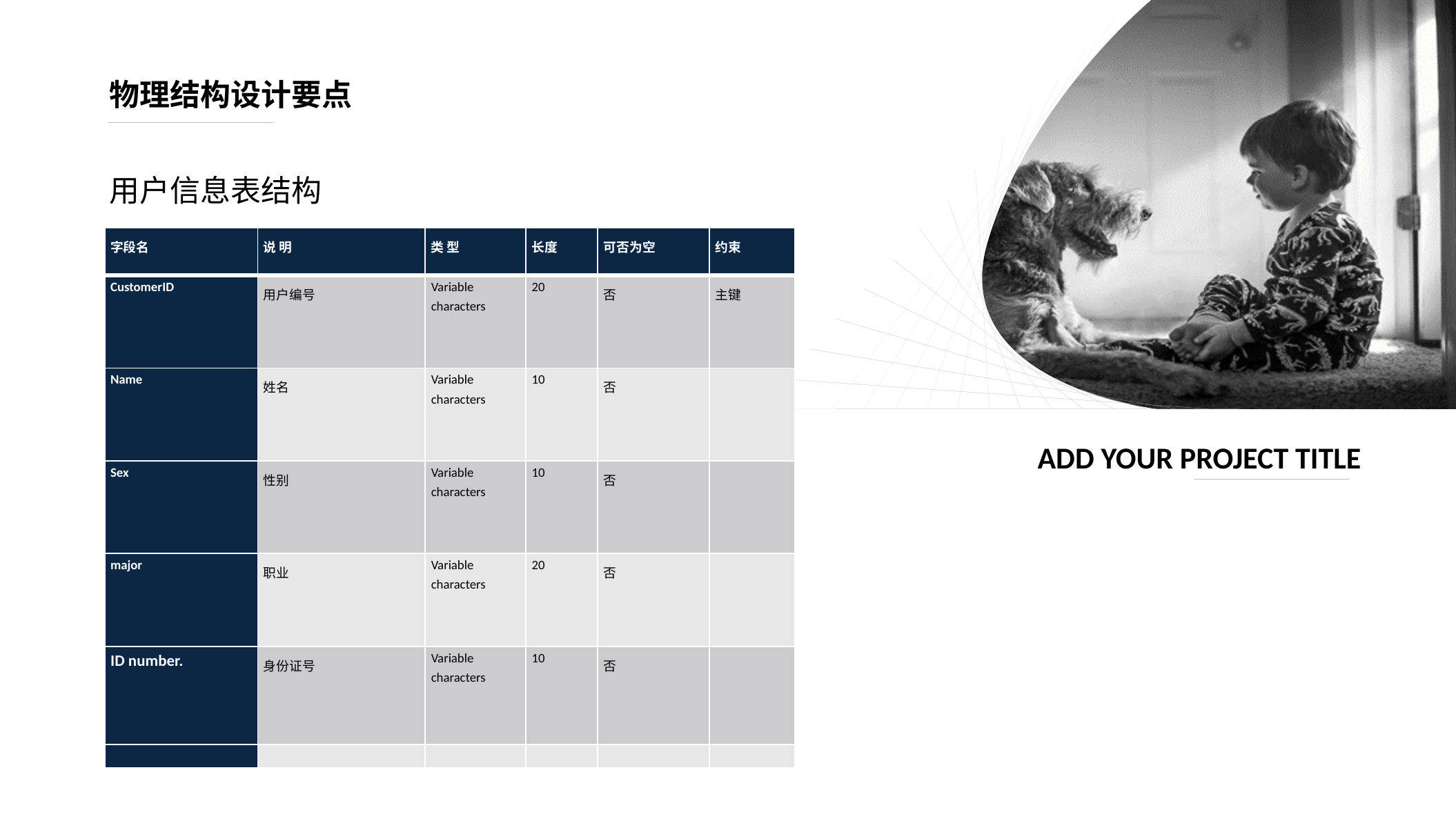

物理结构设计要点

用户信息表结构

| 字段名 | 说 明 | 类 型 | 长度 | 可否为空 | 约束 |
| --- | --- | --- | --- | --- | --- |
| CustomerID | 用户编号 | Variable characters | 20 | 否 | 主键 |
| Name | 姓名 | Variable characters | 10 | 否 |  |
| Sex | 性别 | Variable characters | 10 | 否 |  |
| major | 职业 | Variable characters | 20 | 否 |  |
| ID number. | 身份证号 | Variable characters | 10 | 否 |  |
|  |  |  |  |  |  |

ADD YOUR PROJECT TITLE